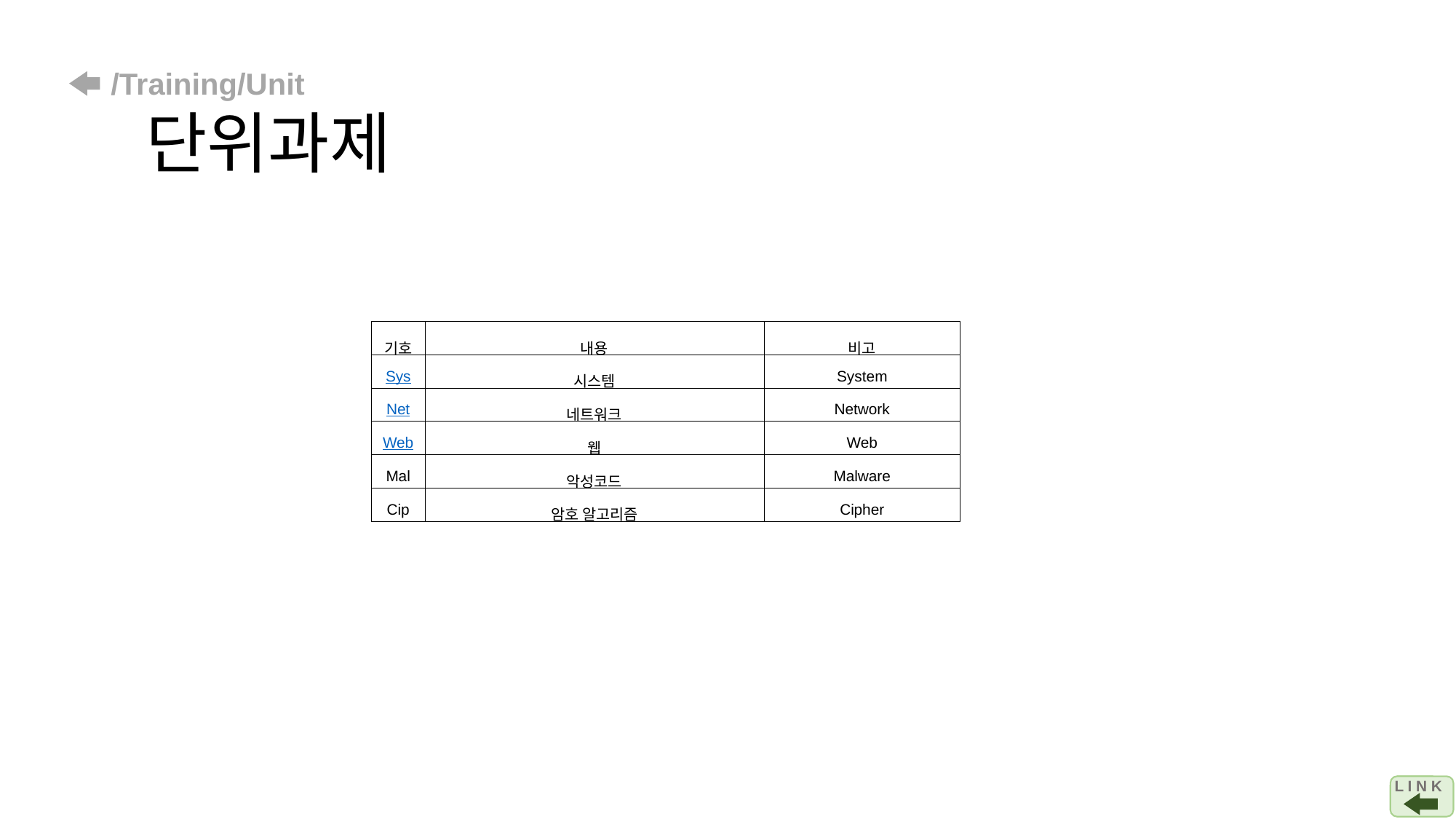

# /Training/Unit 단위과제

| 기호 | 내용 | 비고 |
| --- | --- | --- |
| Sys | 시스템 | System |
| Net | 네트워크 | Network |
| Web | 웹 | Web |
| Mal | 악성코드 | Malware |
| Cip | 암호 알고리즘 | Cipher |
L I N K